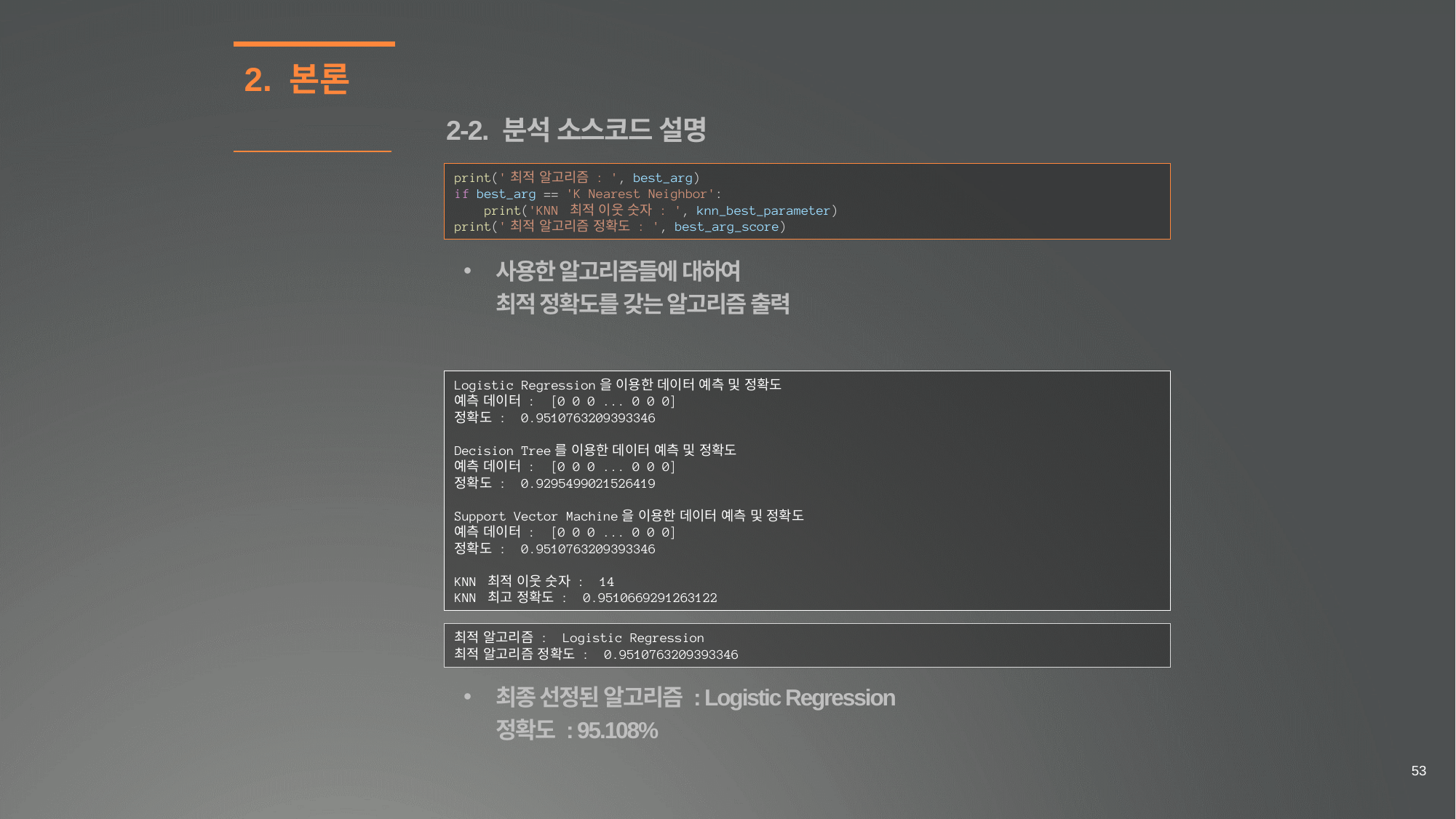

2. 본론
2-2. 분석 소스코드 설명
print('최적 알고리즘 : ', best_arg)
if best_arg == 'K Nearest Neighbor':
    print('KNN 최적 이웃 숫자 : ', knn_best_parameter)
print('최적 알고리즘 정확도 : ', best_arg_score)
사용한 알고리즘들에 대하여
최적 정확도를 갖는 알고리즘 출력
Logistic Regression을 이용한 데이터 예측 및 정확도
예측 데이터 :  [0 0 0 ... 0 0 0]
정확도 :  0.9510763209393346

Decision Tree를 이용한 데이터 예측 및 정확도
예측 데이터 :  [0 0 0 ... 0 0 0]
정확도 :  0.9295499021526419

Support Vector Machine을 이용한 데이터 예측 및 정확도
예측 데이터 :  [0 0 0 ... 0 0 0]
정확도 :  0.9510763209393346

KNN 최적 이웃 숫자 :  14
KNN 최고 정확도 :  0.9510669291263122
최적 알고리즘 :  Logistic Regression
최적 알고리즘 정확도 :  0.9510763209393346
최종 선정된 알고리즘 : Logistic Regression
정확도 : 95.108%